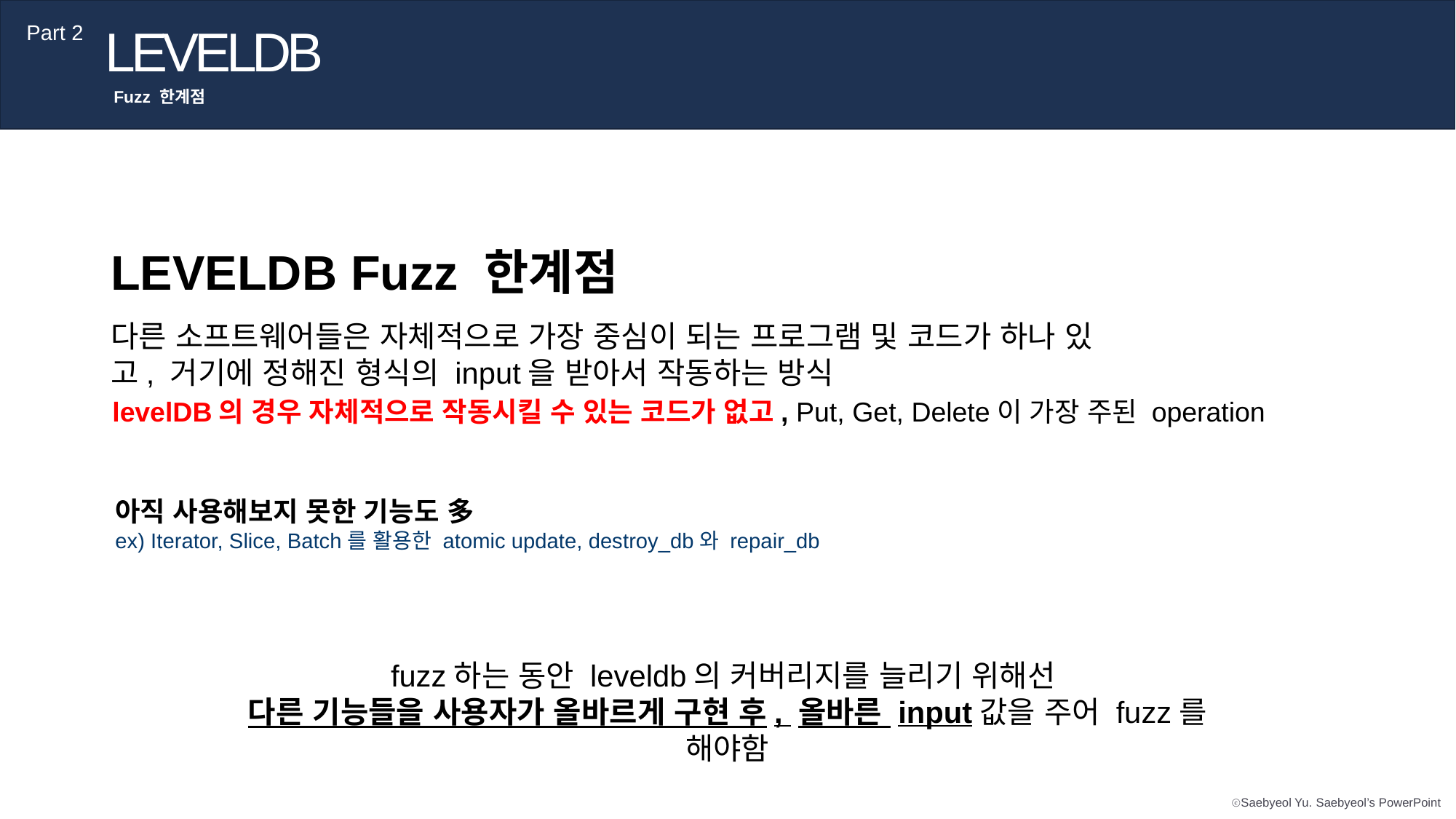

LEVELDB
Part 2
Fuzz 한계점
LEVELDB Fuzz 한계점
다른 소프트웨어들은 자체적으로 가장 중심이 되는 프로그램 및 코드가 하나 있고, 거기에 정해진 형식의 input을 받아서 작동하는 방식
levelDB의 경우 자체적으로 작동시킬 수 있는 코드가 없고, Put, Get, Delete이 가장 주된 operation
아직 사용해보지 못한 기능도 多
ex) Iterator, Slice, Batch를 활용한 atomic update, destroy_db와 repair_db
fuzz하는 동안 leveldb의 커버리지를 늘리기 위해선
다른 기능들을 사용자가 올바르게 구현 후, 올바른 input값을 주어 fuzz를 해야함